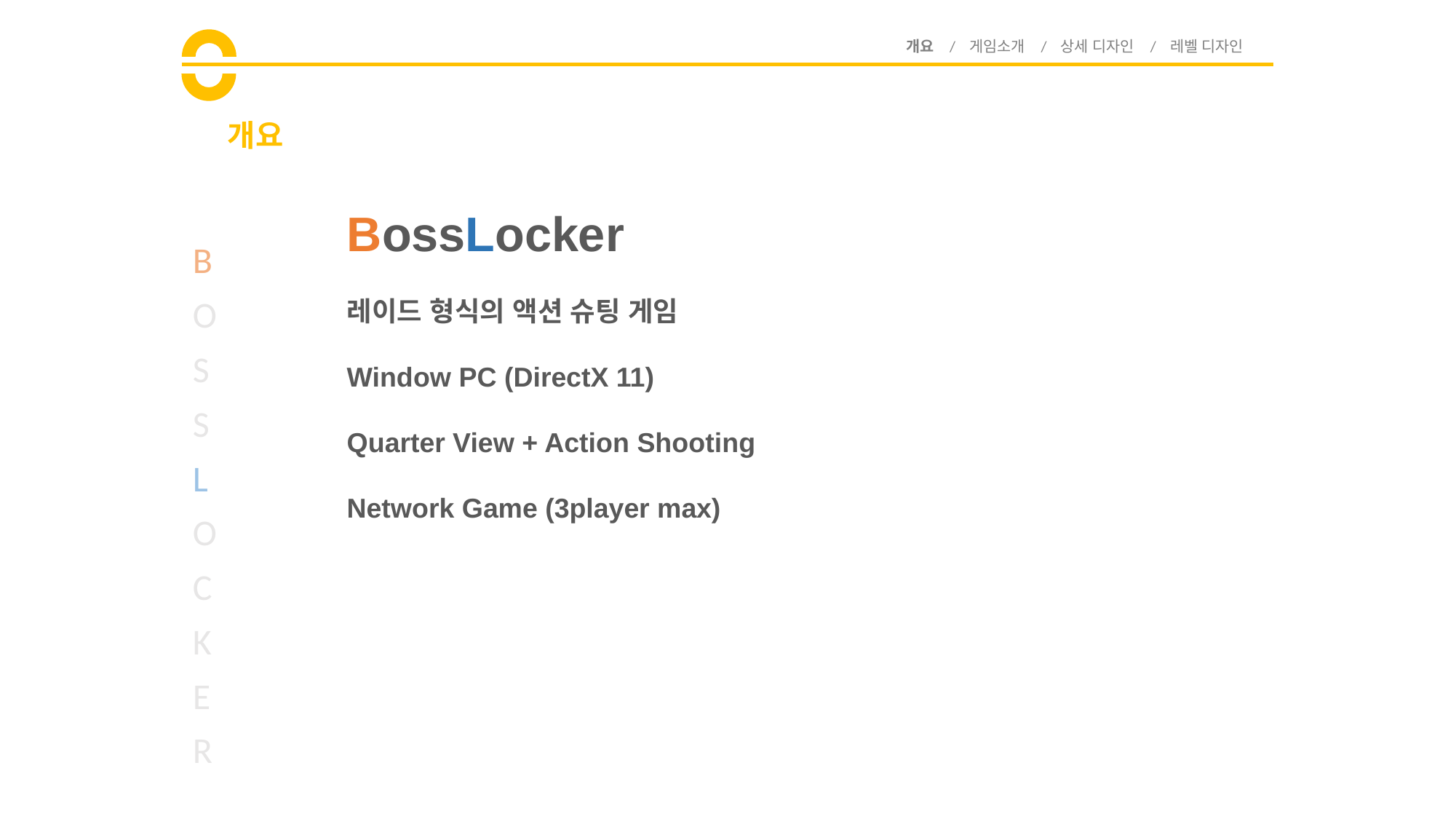

개요   /   게임소개   /   상세 디자인   /   레벨 디자인

# 개요
BossLocker

레이드 형식의 액션 슈팅 게임

Window PC (DirectX 11)

Quarter View + Action Shooting

Network Game (3player max)

B
O
S
S
L
O
C
K
E
R